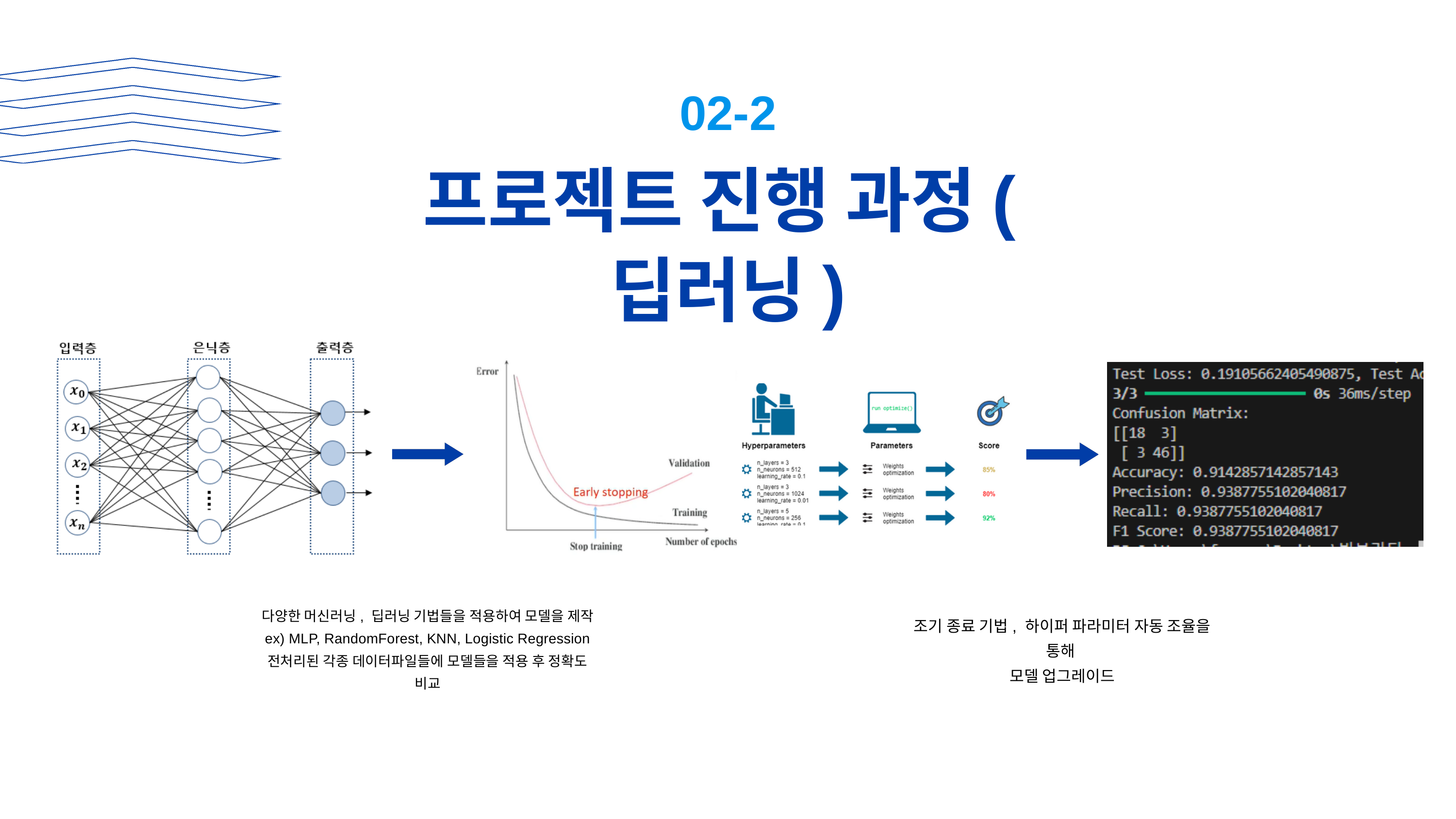

02-2
프로젝트 진행 과정(딥러닝)

다양한 머신러닝, 딥러닝 기법들을 적용하여 모델을 제작
ex) MLP, RandomForest, KNN, Logistic Regression
전처리된 각종 데이터파일들에 모델들을 적용 후 정확도 비교
조기 종료 기법, 하이퍼 파라미터 자동 조율을 통해
모델 업그레이드